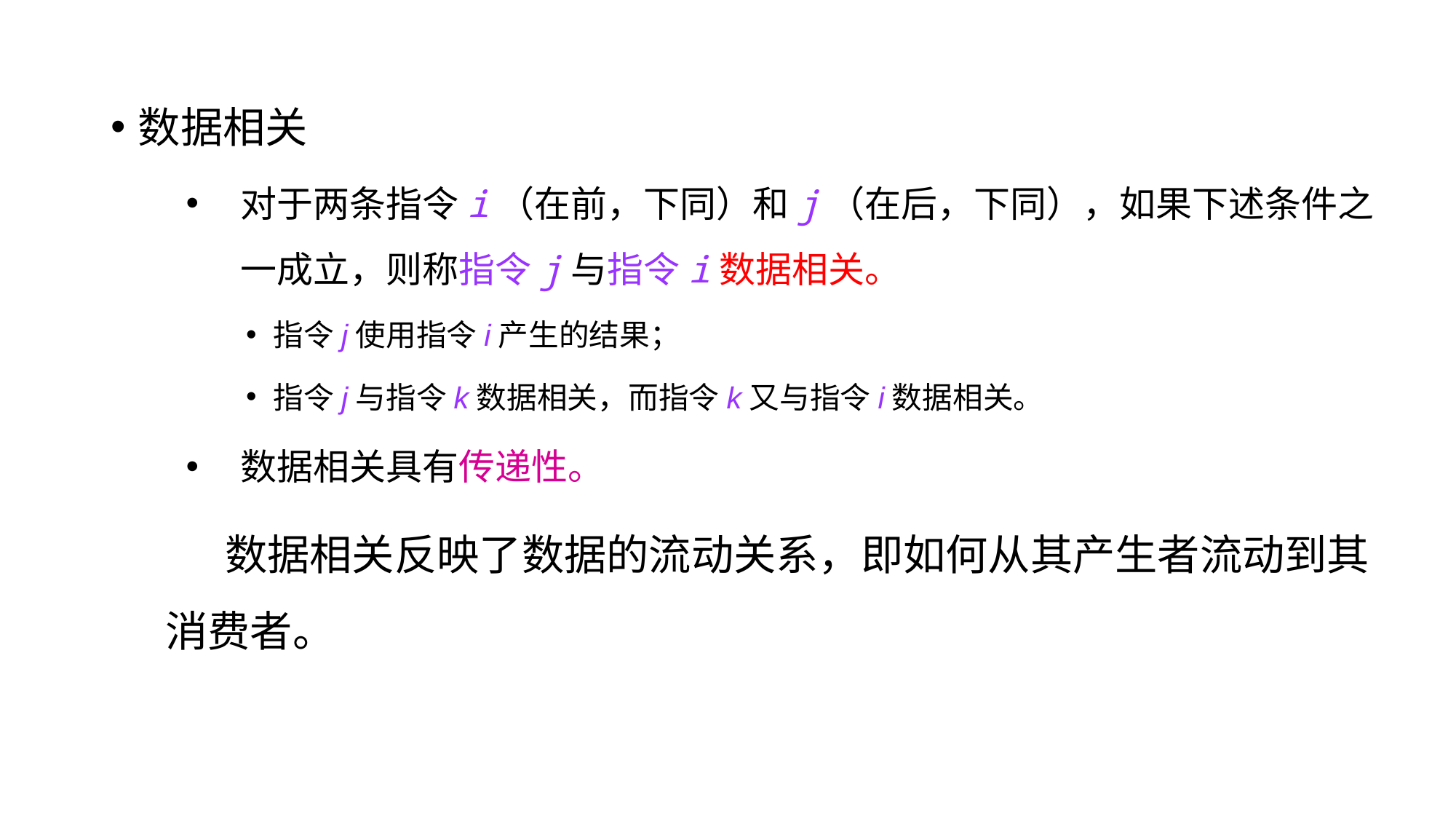

数据相关
对于两条指令i（在前，下同）和j（在后，下同），如果下述条件之一成立，则称指令j与指令i数据相关。
指令j使用指令i产生的结果；
指令j与指令k数据相关，而指令k又与指令i数据相关。
数据相关具有传递性。
           数据相关反映了数据的流动关系，即如何从其产生者流动到其消费者。